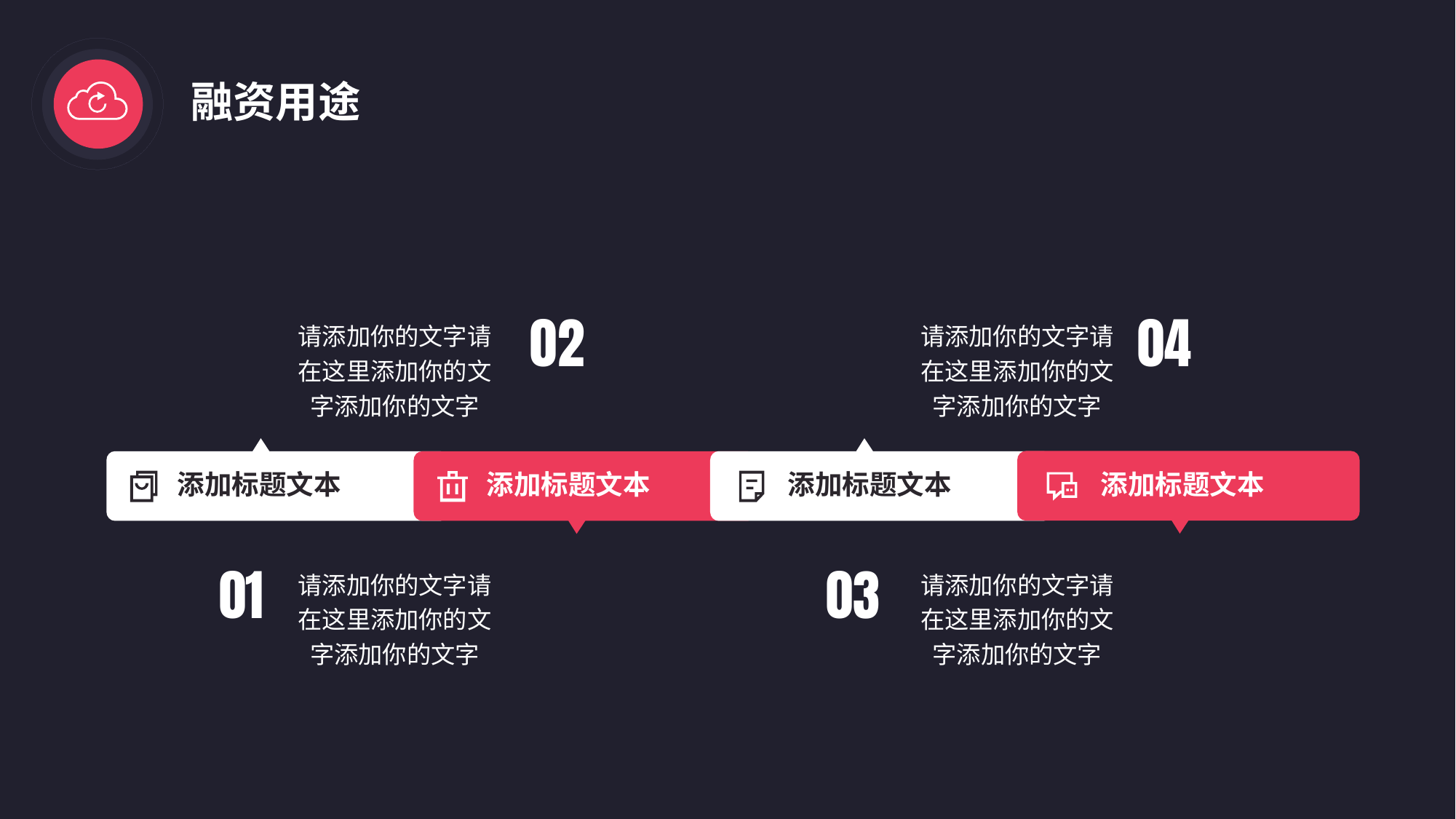

融资用途

02
04

添加标题文本
添加标题文本
添加标题文本
添加标题文本

01
03
请添加你的文字请在这里添加你的文字添加你的文字

请添加你的文字请在这里添加你的文字添加你的文字

请添加你的文字请在这里添加你的文字添加你的文字

请添加你的文字请在这里添加你的文字添加你的文字